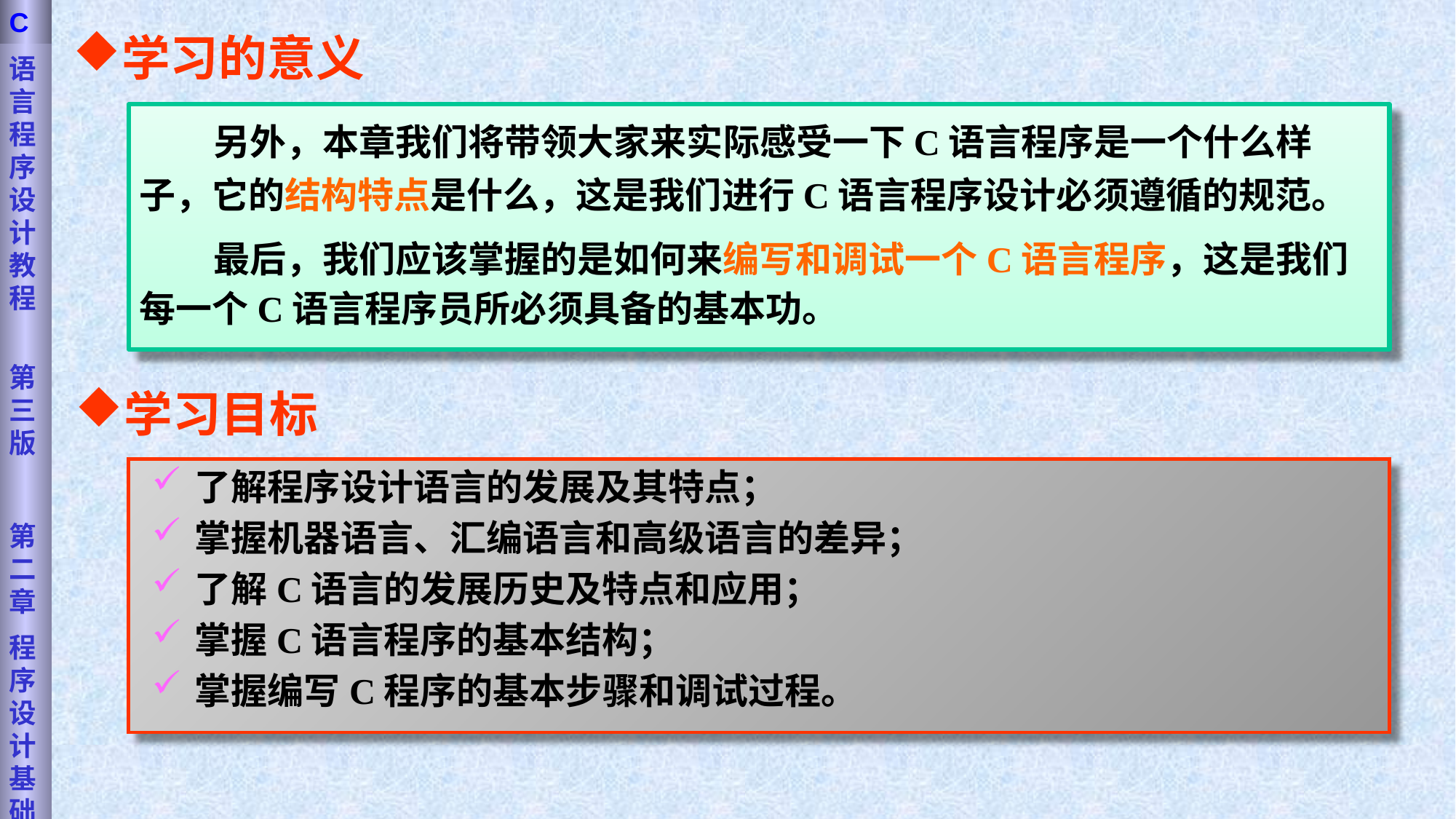

语言程序设计教程
第三版

第二章
程序设计基础
C
学习的意义
        另外，本章我们将带领大家来实际感受一下C语言程序是一个什么样子，它的结构特点是什么，这是我们进行C语言程序设计必须遵循的规范。
        最后，我们应该掌握的是如何来编写和调试一个C语言程序，这是我们每一个C语言程序员所必须具备的基本功。
学习目标
了解程序设计语言的发展及其特点；
掌握机器语言、汇编语言和高级语言的差异；
了解C语言的发展历史及特点和应用；
掌握C语言程序的基本结构；
掌握编写C程序的基本步骤和调试过程。